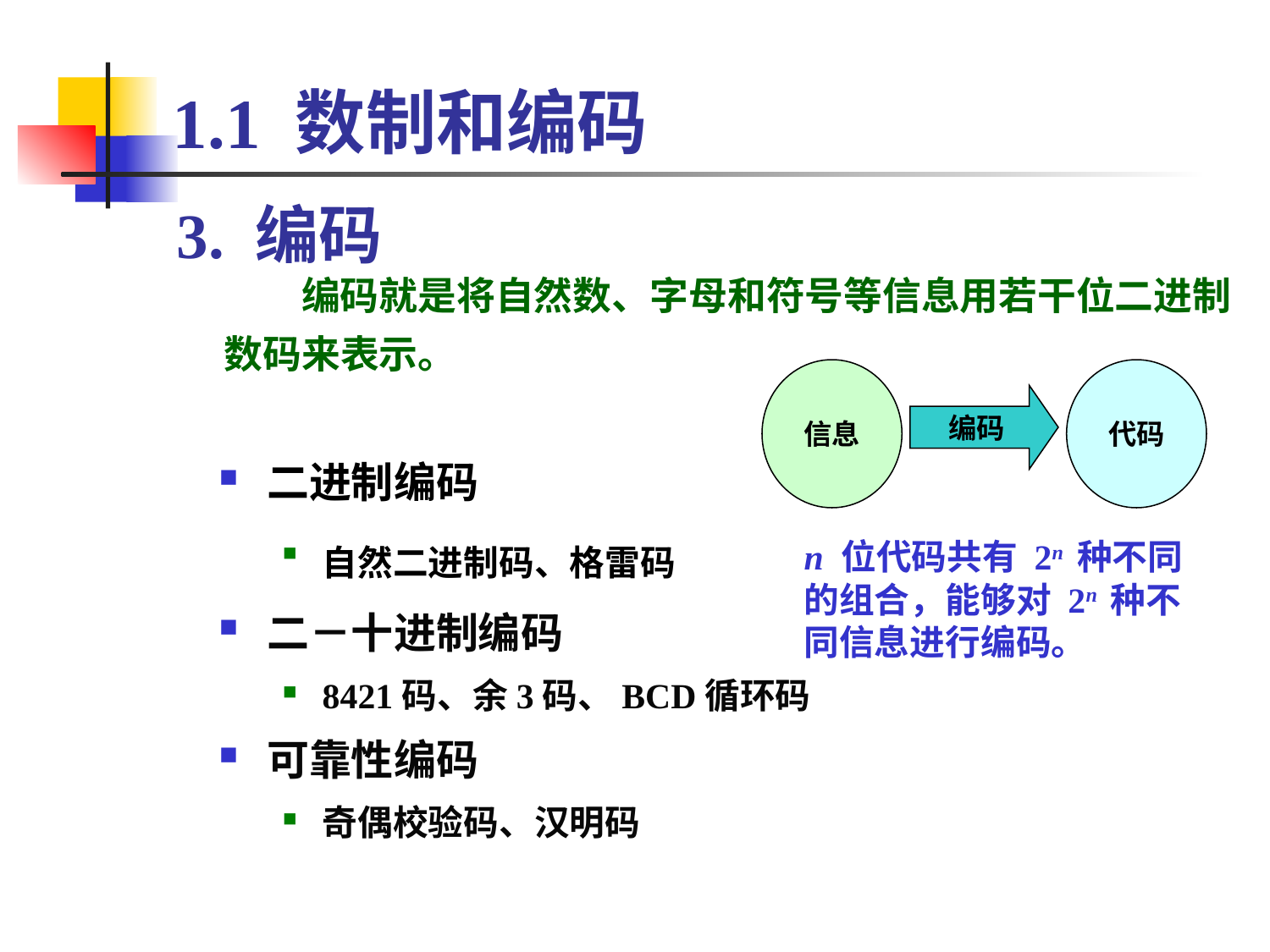

1.1 数制和编码
3. 编码
             编码就是将自然数、字母和符号等信息用若干位二进制数码来表示。
信息
代码
编码
二进制编码
自然二进制码、格雷码
二－十进制编码
8421码、余3码、BCD循环码
可靠性编码
奇偶校验码、汉明码
n 位代码共有 2n 种不同的组合，能够对 2n 种不同信息进行编码。